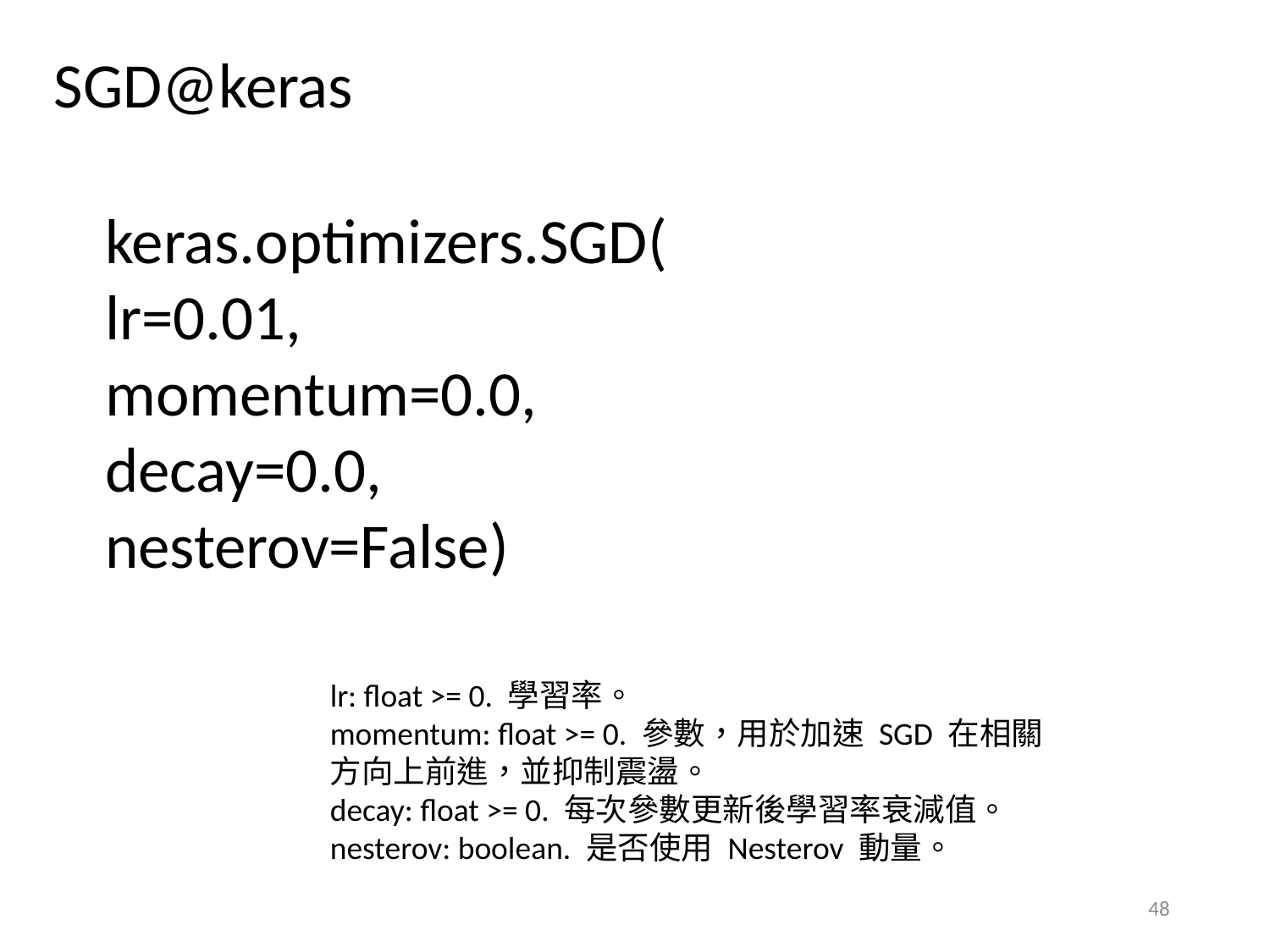

SGD@keras
keras.optimizers.SGD(
lr=0.01,
momentum=0.0,
decay=0.0,
nesterov=False)
lr: float >= 0. 學習率。
momentum: float >= 0. 參數，用於加速 SGD 在相關方向上前進，並抑制震盪。
decay: float >= 0. 每次參數更新後學習率衰減值。
nesterov: boolean. 是否使用 Nesterov 動量。
48